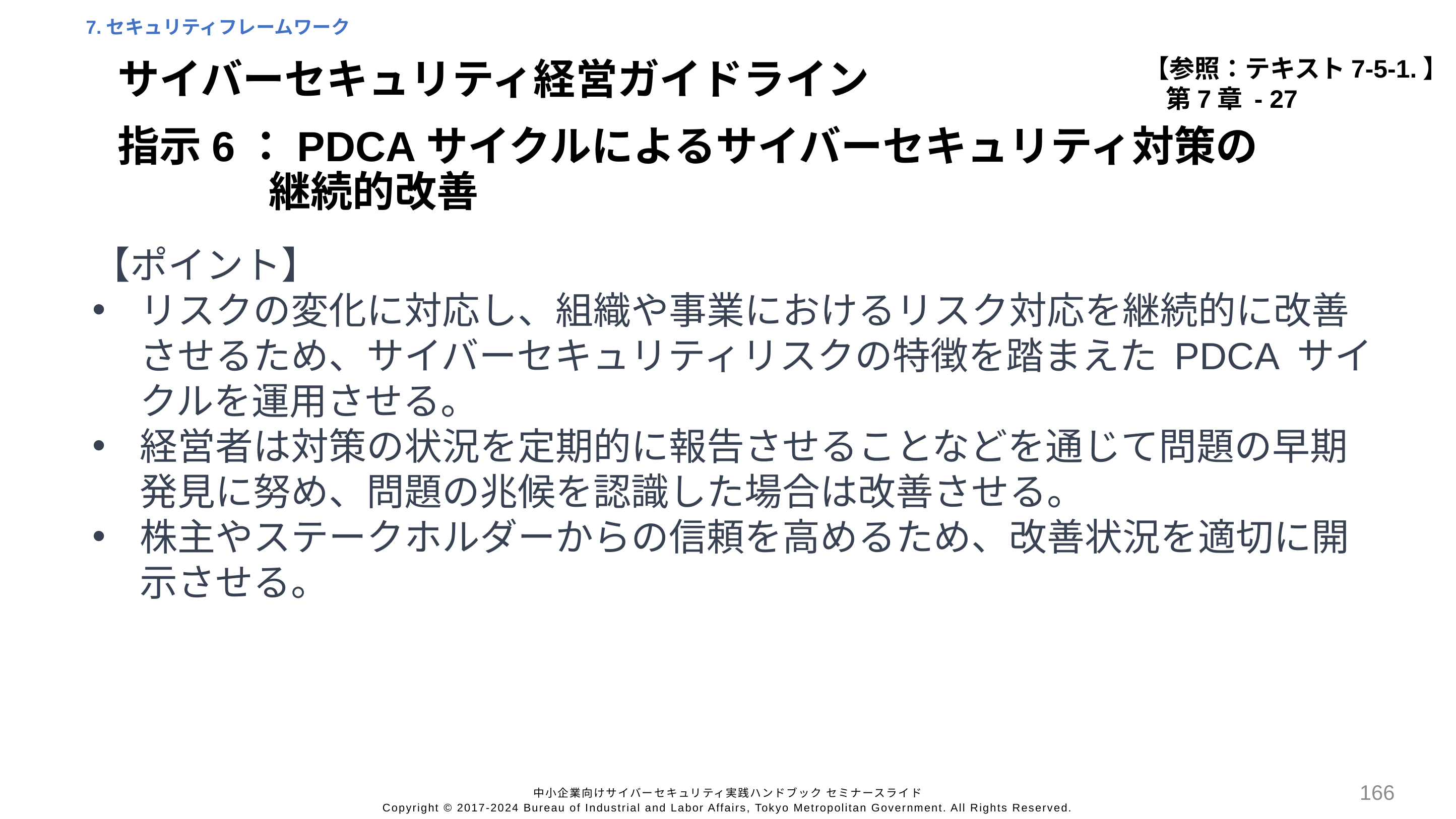

7.セキュリティフレームワーク
【参照：テキスト7-5-1.】
第7章 - 27
サイバーセキュリティ経営ガイドライン
指示6：PDCAサイクルによるサイバーセキュリティ対策の
		継続的改善
【ポイント】
リスクの変化に対応し、組織や事業におけるリスク対応を継続的に改善させるため、サイバーセキュリティリスクの特徴を踏まえた PDCA サイクルを運用させる。
経営者は対策の状況を定期的に報告させることなどを通じて問題の早期発見に努め、問題の兆候を認識した場合は改善させる。
株主やステークホルダーからの信頼を高めるため、改善状況を適切に開示させる。

166